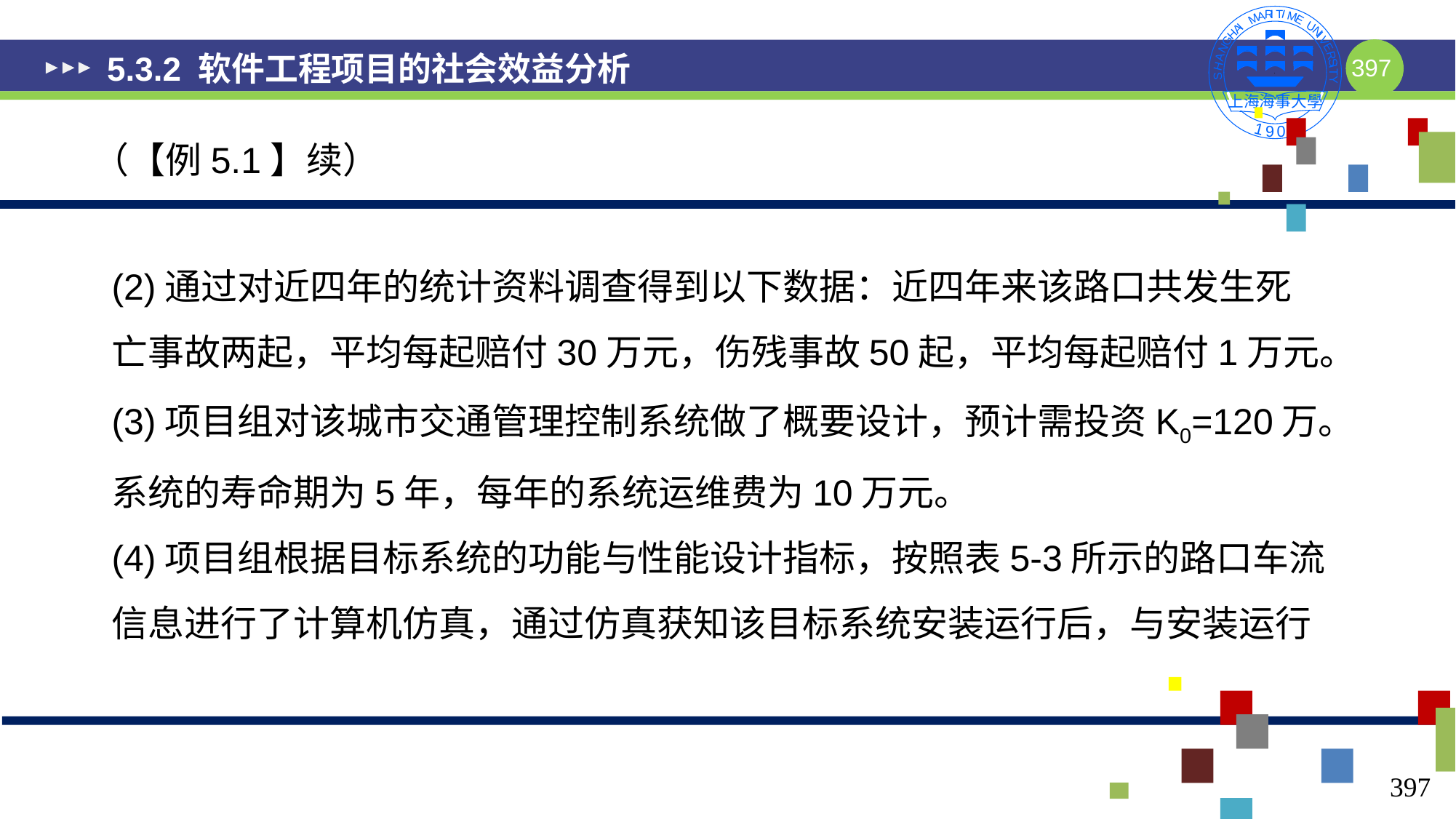

# 5.3.2 软件工程项目的社会效益分析

（【例5.1】续）

(2)通过对近四年的统计资料调查得到以下数据：近四年来该路口共发生死亡事故两起，平均每起赔付30万元，伤残事故50起，平均每起赔付1万元。
(3)项目组对该城市交通管理控制系统做了概要设计，预计需投资K0=120万。系统的寿命期为5年，每年的系统运维费为10万元。
(4)项目组根据目标系统的功能与性能设计指标，按照表5-3所示的路口车流信息进行了计算机仿真，通过仿真获知该目标系统安装运行后，与安装运行

397
397